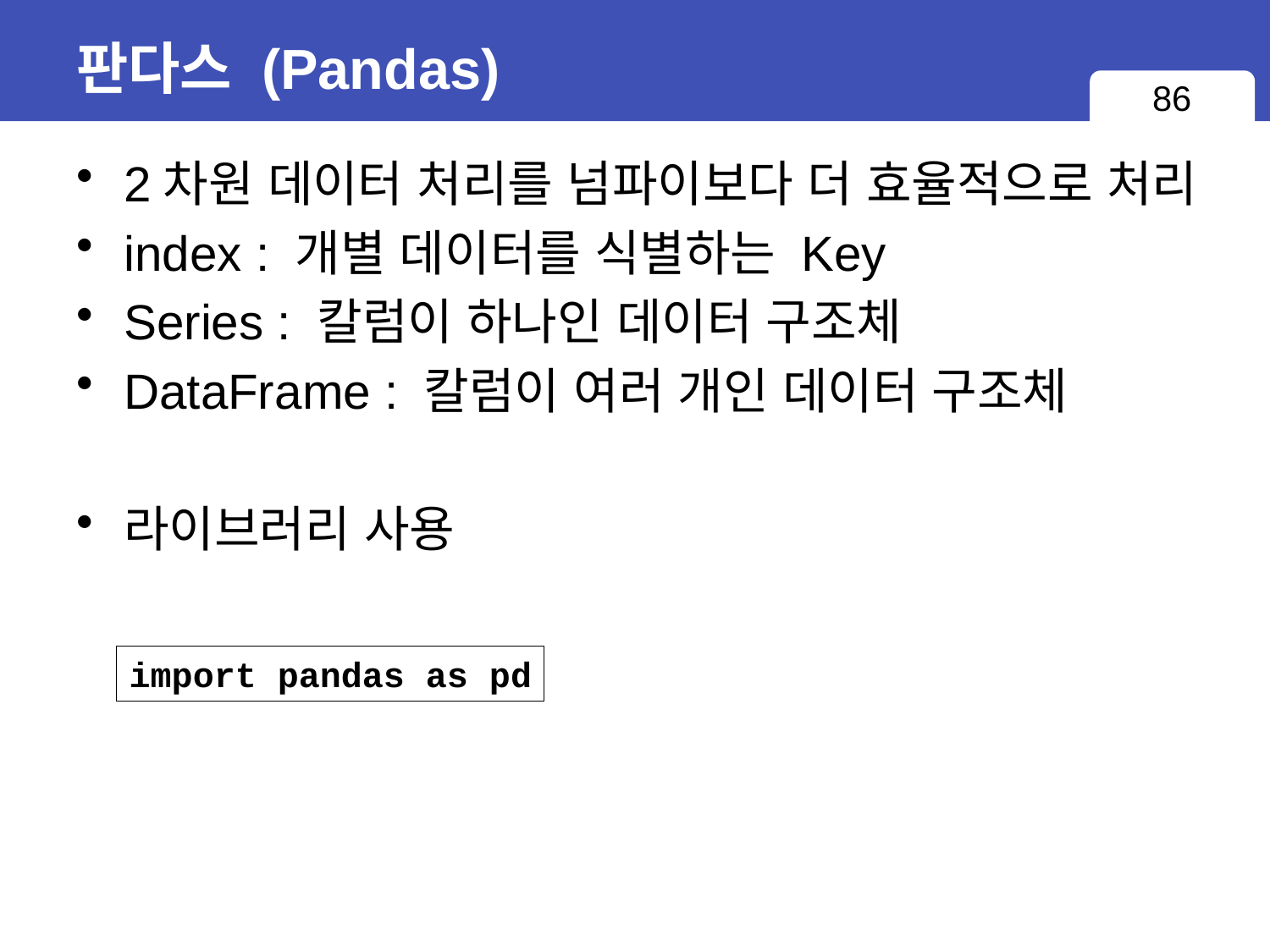

# 판다스 (Pandas)
86
2차원 데이터 처리를 넘파이보다 더 효율적으로 처리
index : 개별 데이터를 식별하는 Key
Series : 칼럼이 하나인 데이터 구조체
DataFrame : 칼럼이 여러 개인 데이터 구조체

라이브러리 사용
import pandas as pd